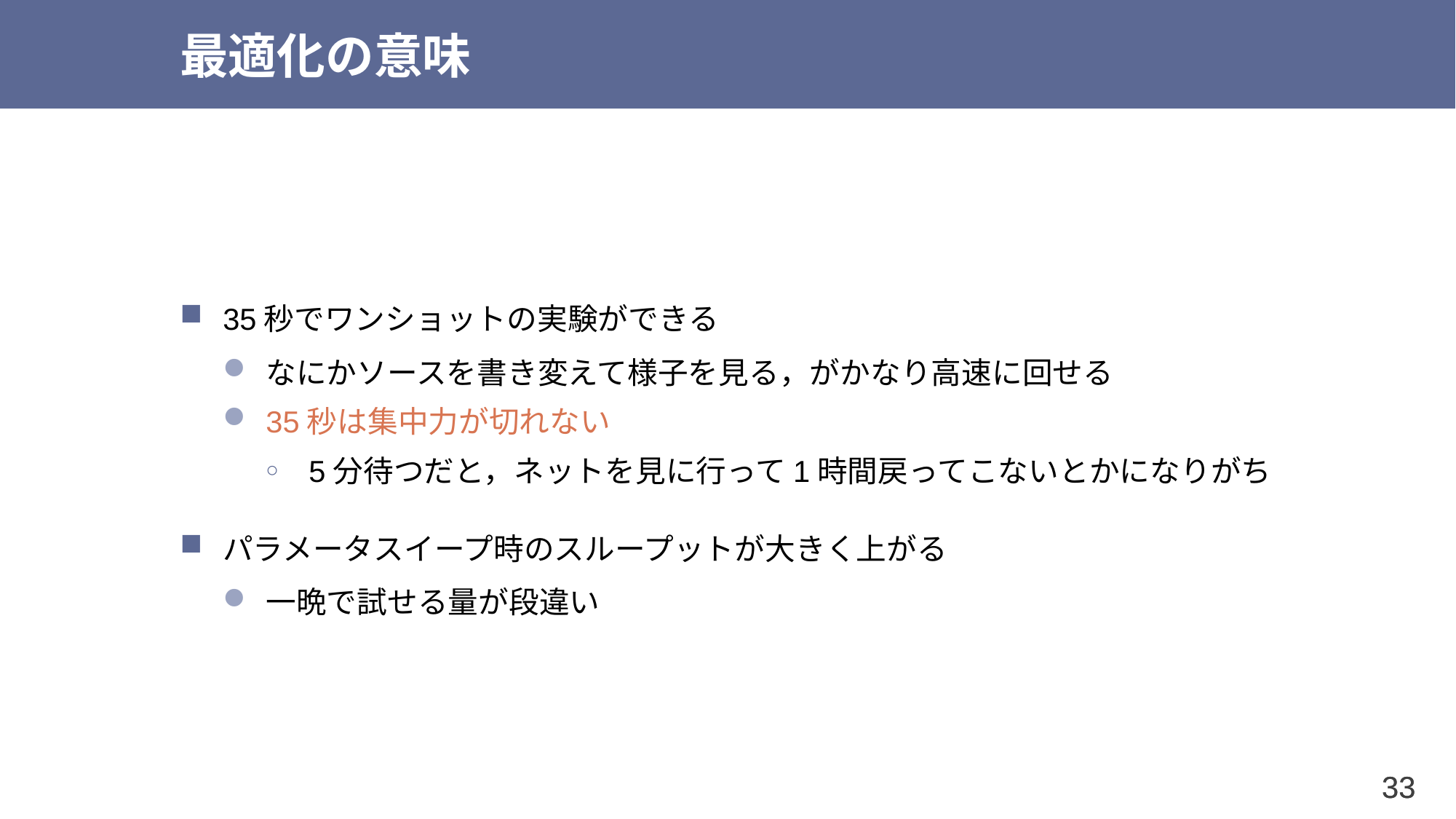

# 最適化の意味
35秒でワンショットの実験ができる
なにかソースを書き変えて様子を見る，がかなり高速に回せる
35秒は集中力が切れない
5分待つだと，ネットを見に行って1時間戻ってこないとかになりがち
パラメータスイープ時のスループットが大きく上がる
一晩で試せる量が段違い